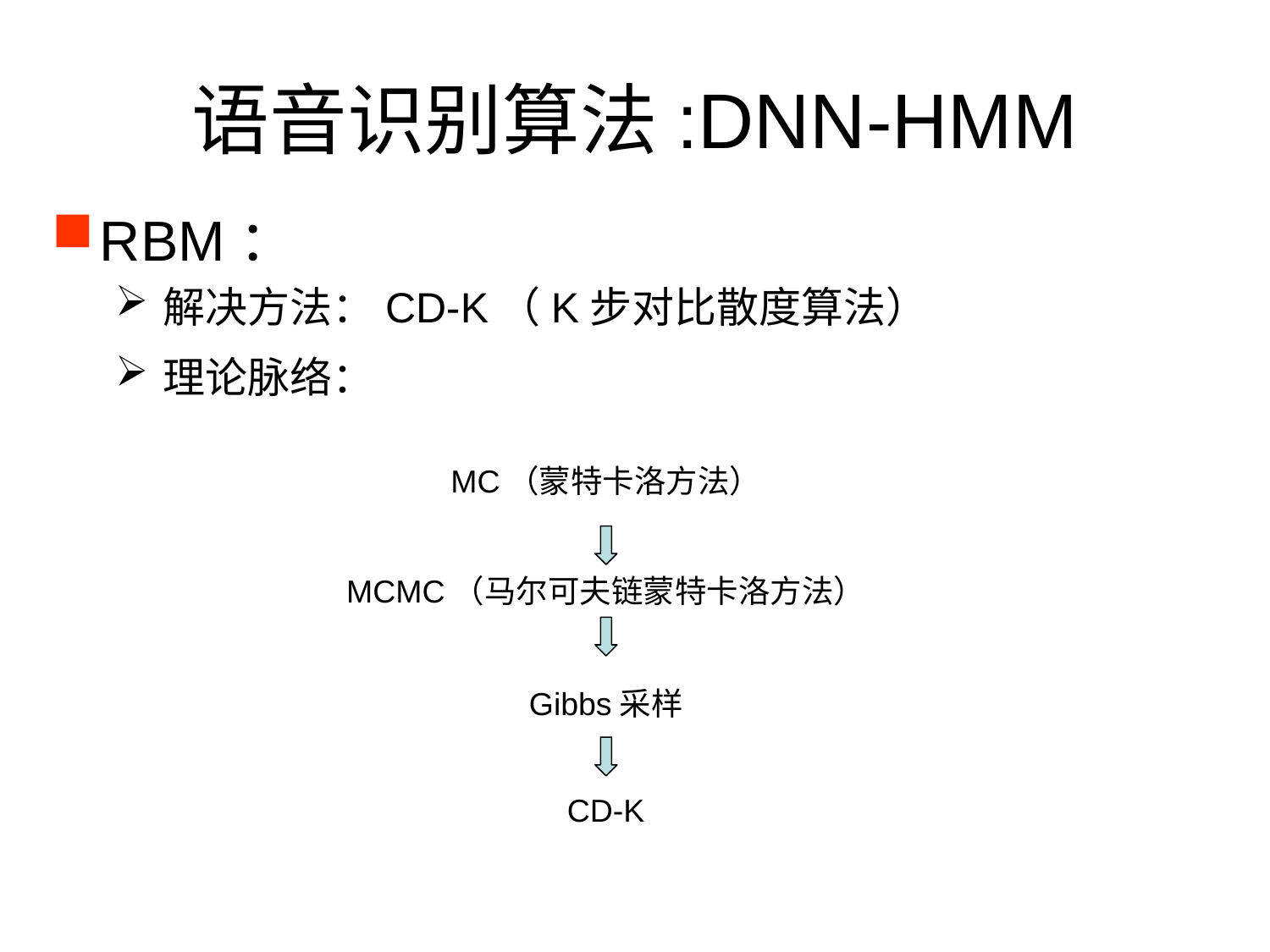

# 语音识别算法:DNN-HMM
RBM：
解决方法：CD-K（K步对比散度算法）
理论脉络：

MC（蒙特卡洛方法）

MCMC（马尔可夫链蒙特卡洛方法）

Gibbs采样

CD-K